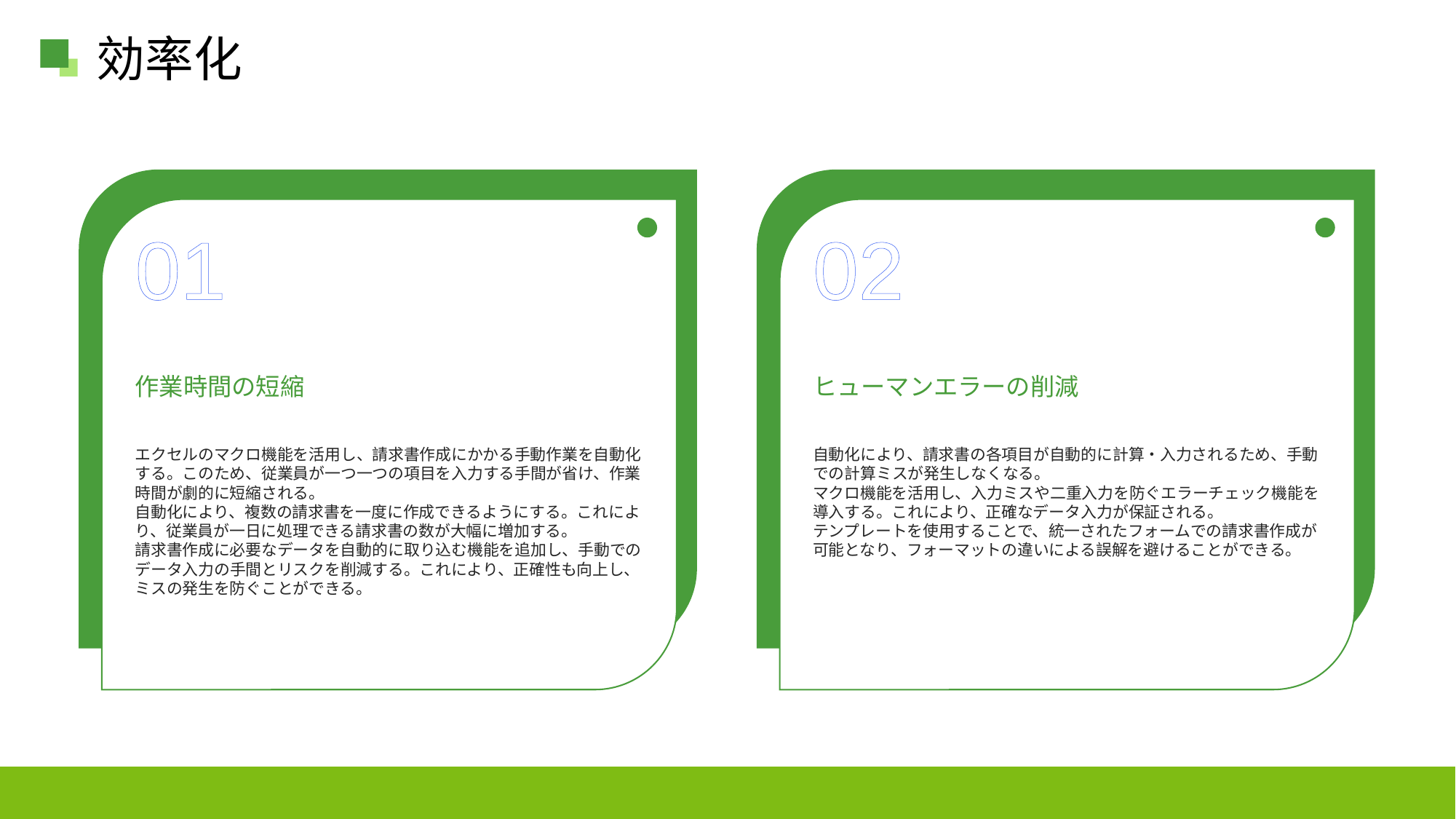

効率化

01

02

作業時間の短縮
ヒューマンエラーの削減
エクセルのマクロ機能を活用し、請求書作成にかかる手動作業を自動化する。このため、従業員が一つ一つの項目を入力する手間が省け、作業時間が劇的に短縮される。
自動化により、複数の請求書を一度に作成できるようにする。これにより、従業員が一日に処理できる請求書の数が大幅に増加する。
請求書作成に必要なデータを自動的に取り込む機能を追加し、手動でのデータ入力の手間とリスクを削減する。これにより、正確性も向上し、ミスの発生を防ぐことができる。
自動化により、請求書の各項目が自動的に計算・入力されるため、手動での計算ミスが発生しなくなる。
マクロ機能を活用し、入力ミスや二重入力を防ぐエラーチェック機能を導入する。これにより、正確なデータ入力が保証される。
テンプレートを使用することで、統一されたフォームでの請求書作成が可能となり、フォーマットの違いによる誤解を避けることができる。